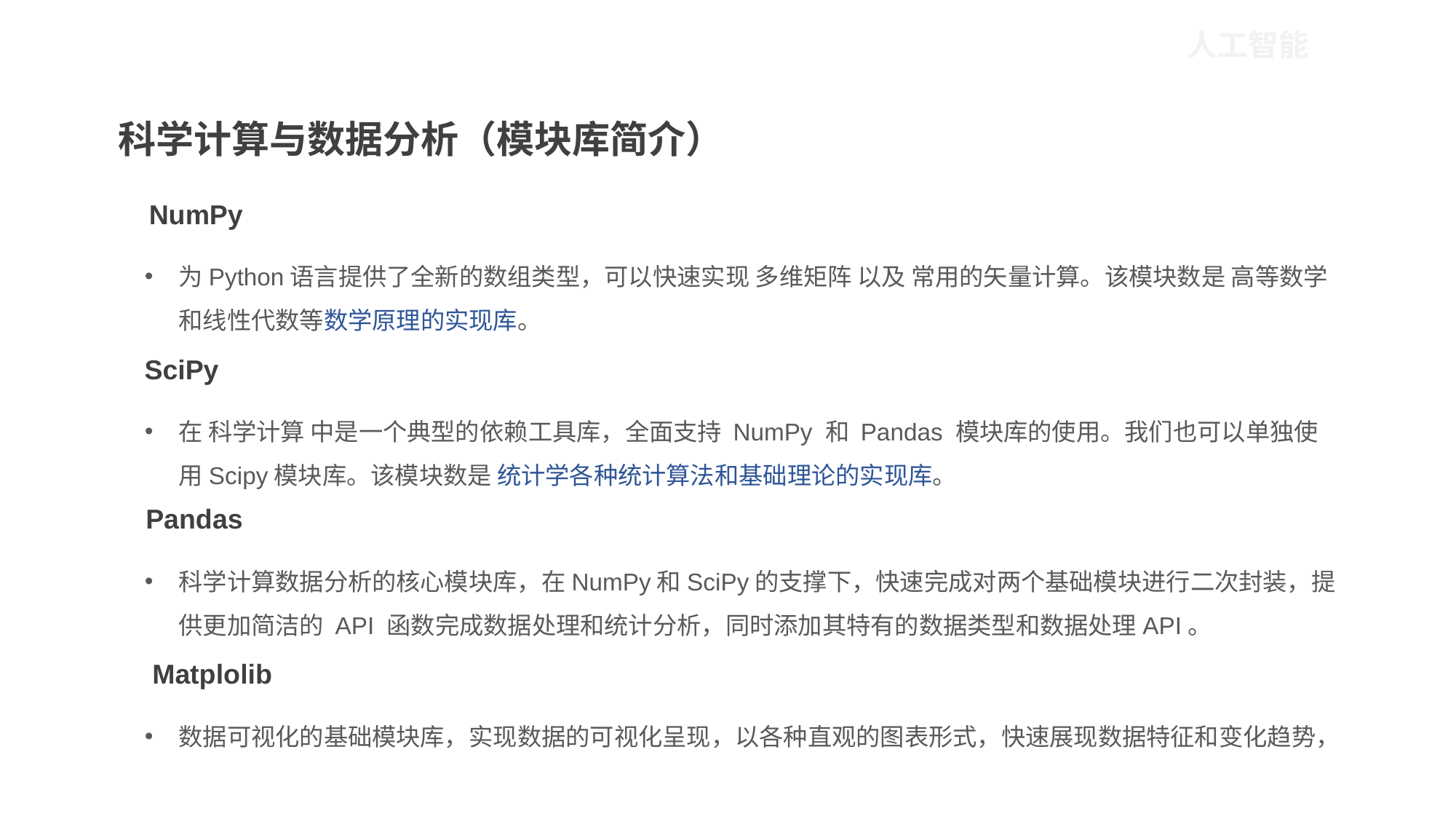

人工智能
科学计算与数据分析（模块库简介）
NumPy
为Python语言提供了全新的数组类型，可以快速实现 多维矩阵 以及 常用的矢量计算。该模块数是 高等数学和线性代数等数学原理的实现库。
SciPy
在 科学计算 中是一个典型的依赖工具库，全面支持 NumPy 和 Pandas 模块库的使用。我们也可以单独使用Scipy模块库。该模块数是 统计学各种统计算法和基础理论的实现库。
Pandas
科学计算数据分析的核心模块库，在NumPy和SciPy的支撑下，快速完成对两个基础模块进行二次封装，提供更加简洁的 API 函数完成数据处理和统计分析，同时添加其特有的数据类型和数据处理API。
Matplolib
数据可视化的基础模块库，实现数据的可视化呈现，以各种直观的图表形式，快速展现数据特征和变化趋势，